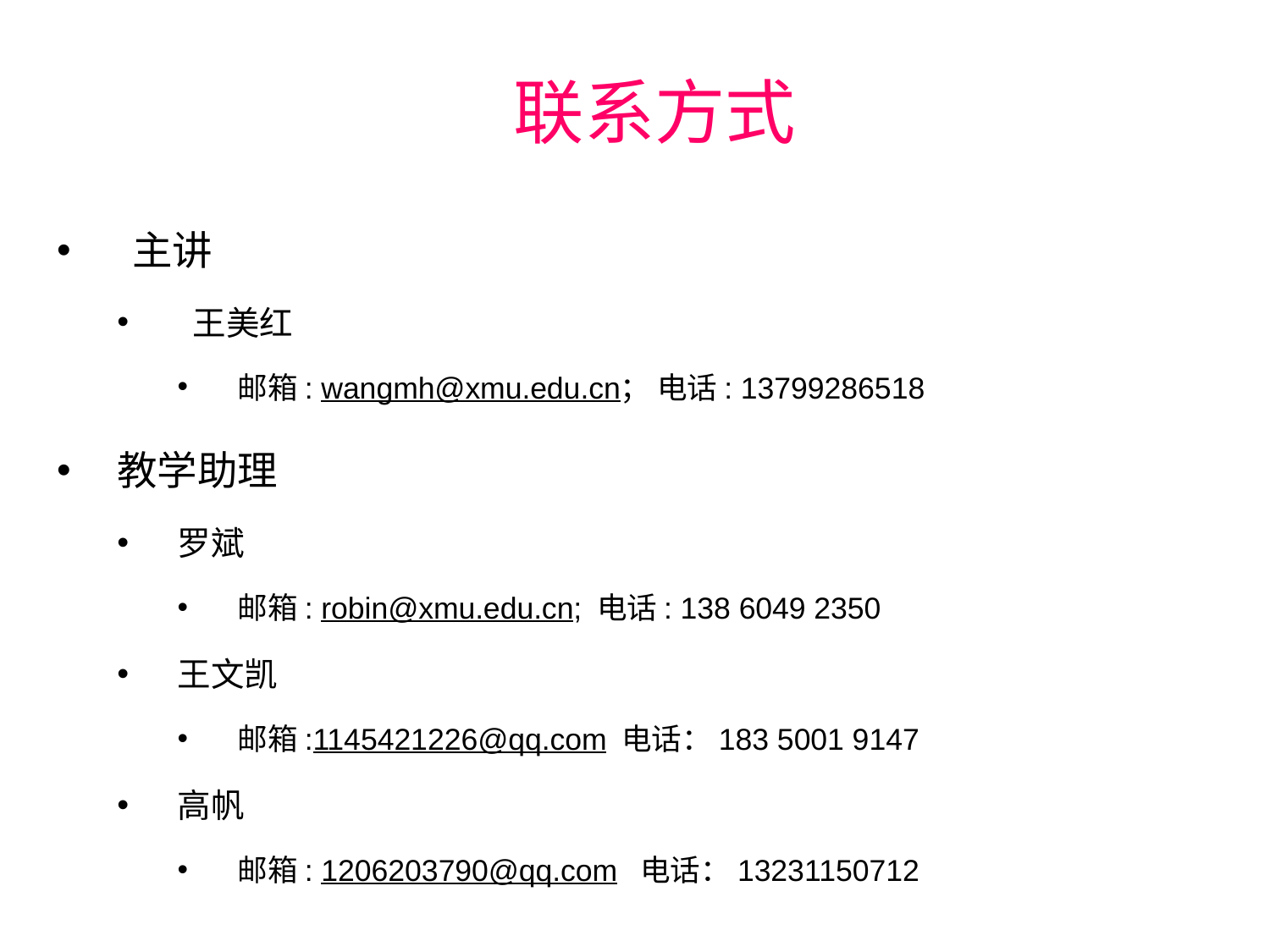

# 联系方式
主讲
王美红
邮箱: wangmh@xmu.edu.cn； 电话: 13799286518
教学助理
罗斌
邮箱: robin@xmu.edu.cn; 电话: 138 6049 2350
王文凯
邮箱:1145421226@qq.com 电话：183 5001 9147
高帆
邮箱: 1206203790@qq.com  电话：13231150712